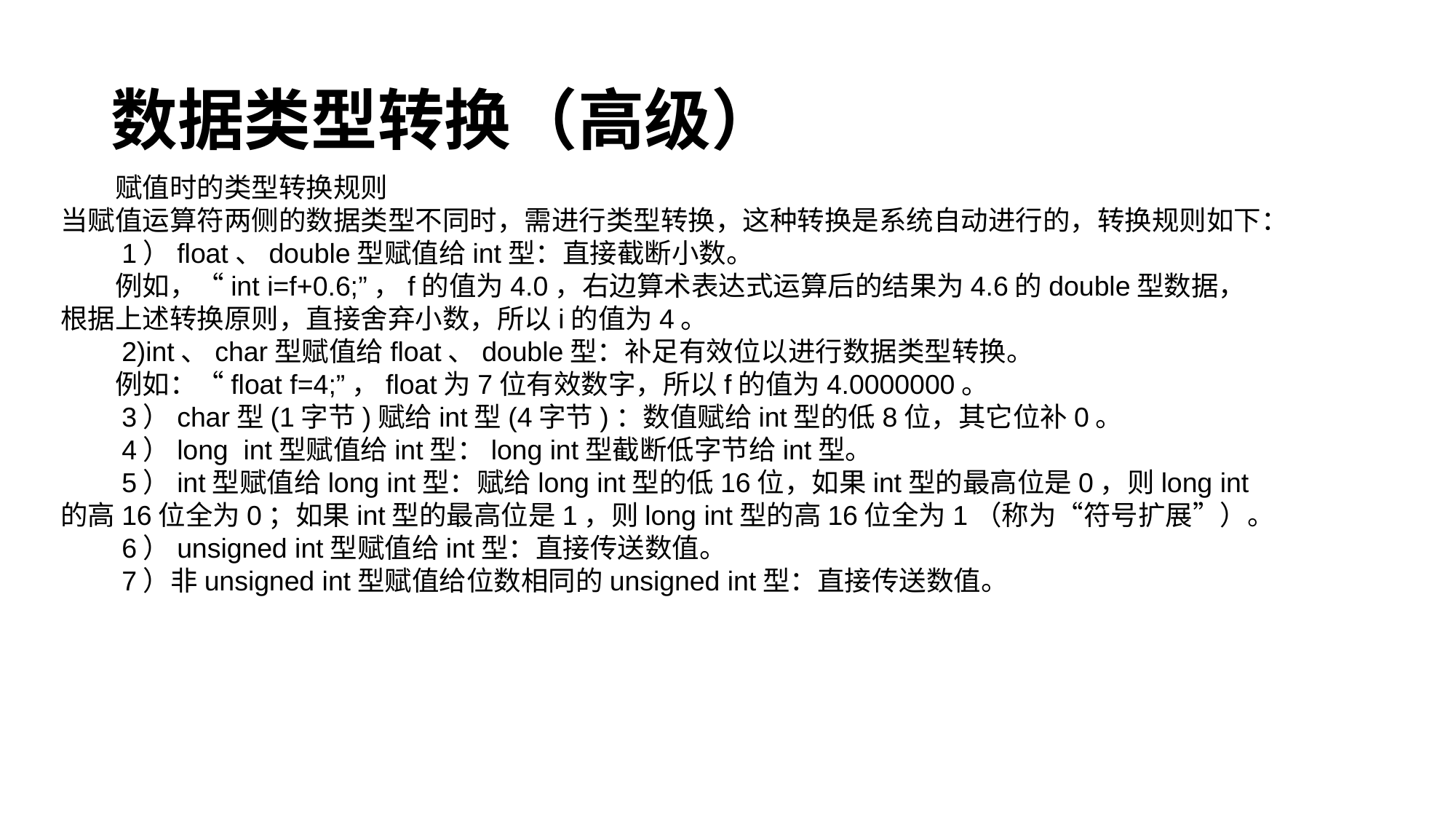

# 数据类型转换（高级）
　　赋值时的类型转换规则
当赋值运算符两侧的数据类型不同时，需进行类型转换，这种转换是系统自动进行的，转换规则如下：
　　1）float、double型赋值给int型：直接截断小数。
　　例如，“int i=f+0.6;”，f的值为4.0，右边算术表达式运算后的结果为4.6的double型数据，根据上述转换原则，直接舍弃小数，所以i的值为4。
　　2)int、char型赋值给float、double型：补足有效位以进行数据类型转换。
　　例如：“float f=4;”，float为7位有效数字，所以f的值为4.0000000。
　　3）char型(1字节)赋给int型(4字节)：数值赋给int型的低8位，其它位补0。
　　4）long  int型赋值给int型：long int型截断低字节给int型。
　　5）int型赋值给long int型：赋给long int型的低16位，如果int型的最高位是0，则long int的高16位全为0；如果int型的最高位是1，则long int型的高16位全为1（称为“符号扩展”）。
　　6）unsigned int型赋值给int型：直接传送数值。
　　7）非unsigned int型赋值给位数相同的unsigned int型：直接传送数值。